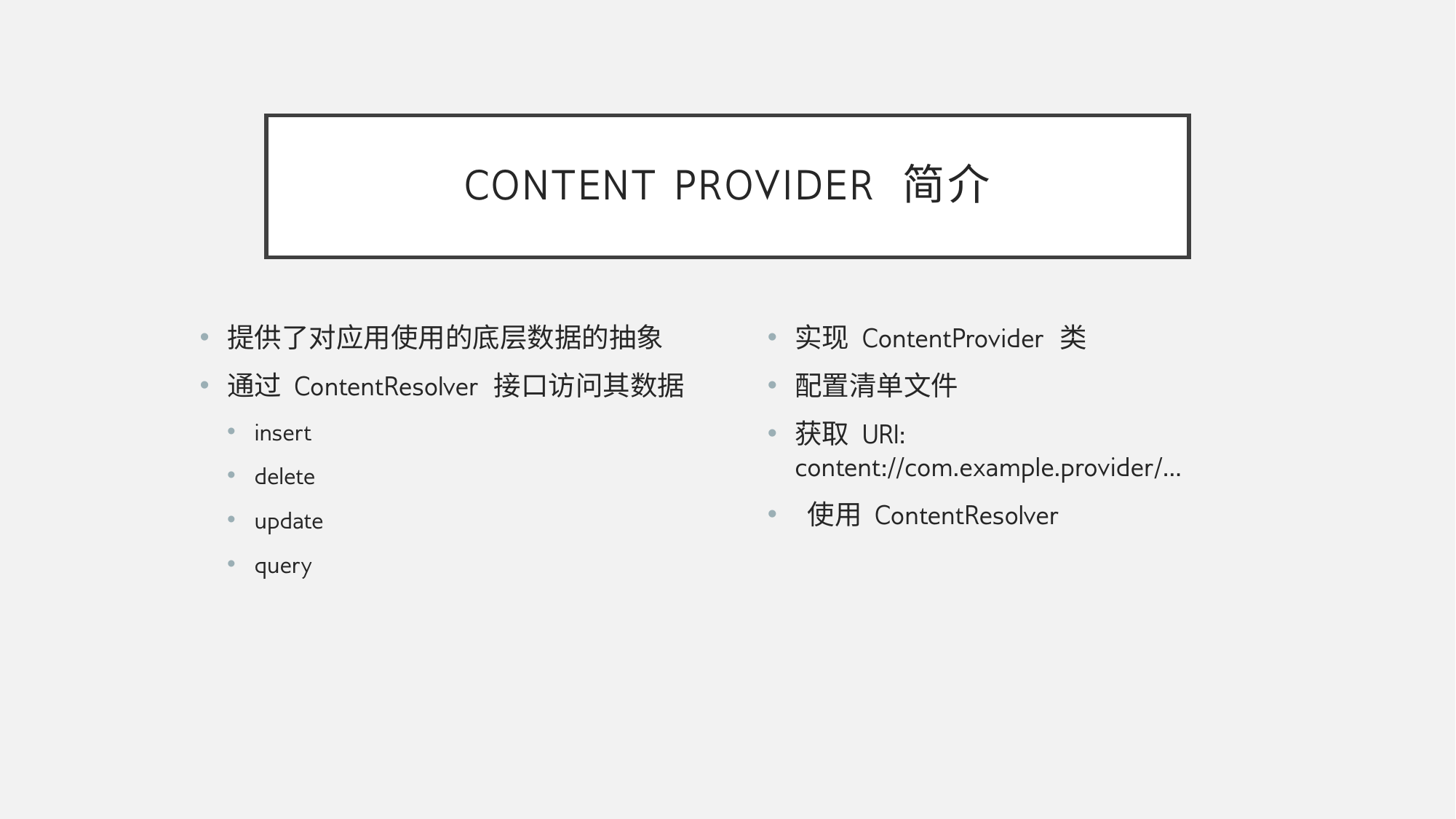

# Content Provider 简介
提供了对应用使用的底层数据的抽象
通过 ContentResolver 接口访问其数据
insert
delete
update
query

实现 ContentProvider 类
配置清单文件
获取 URI: content://com.example.provider/…
 使用 ContentResolver